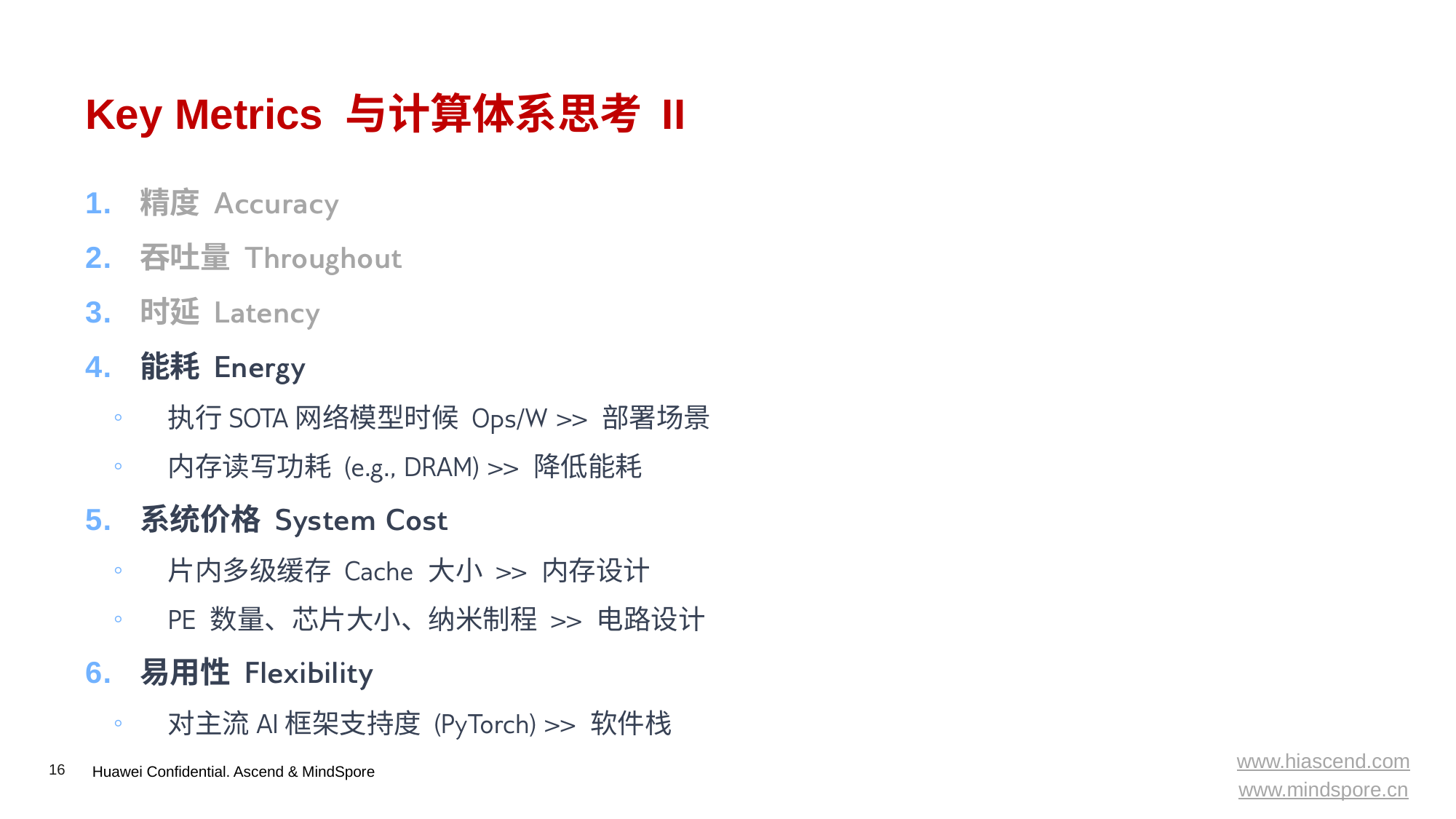

# Key Metrics 与计算体系思考 II
精度 Accuracy
吞吐量 Throughout
时延 Latency
能耗 Energy
执行SOTA网络模型时候 Ops/W >> 部署场景
内存读写功耗 (e.g., DRAM) >> 降低能耗
系统价格 System Cost
片内多级缓存 Cache 大小 >> 内存设计
PE 数量、芯片大小、纳米制程 >> 电路设计
易用性 Flexibility
对主流AI框架支持度 (PyTorch) >> 软件栈